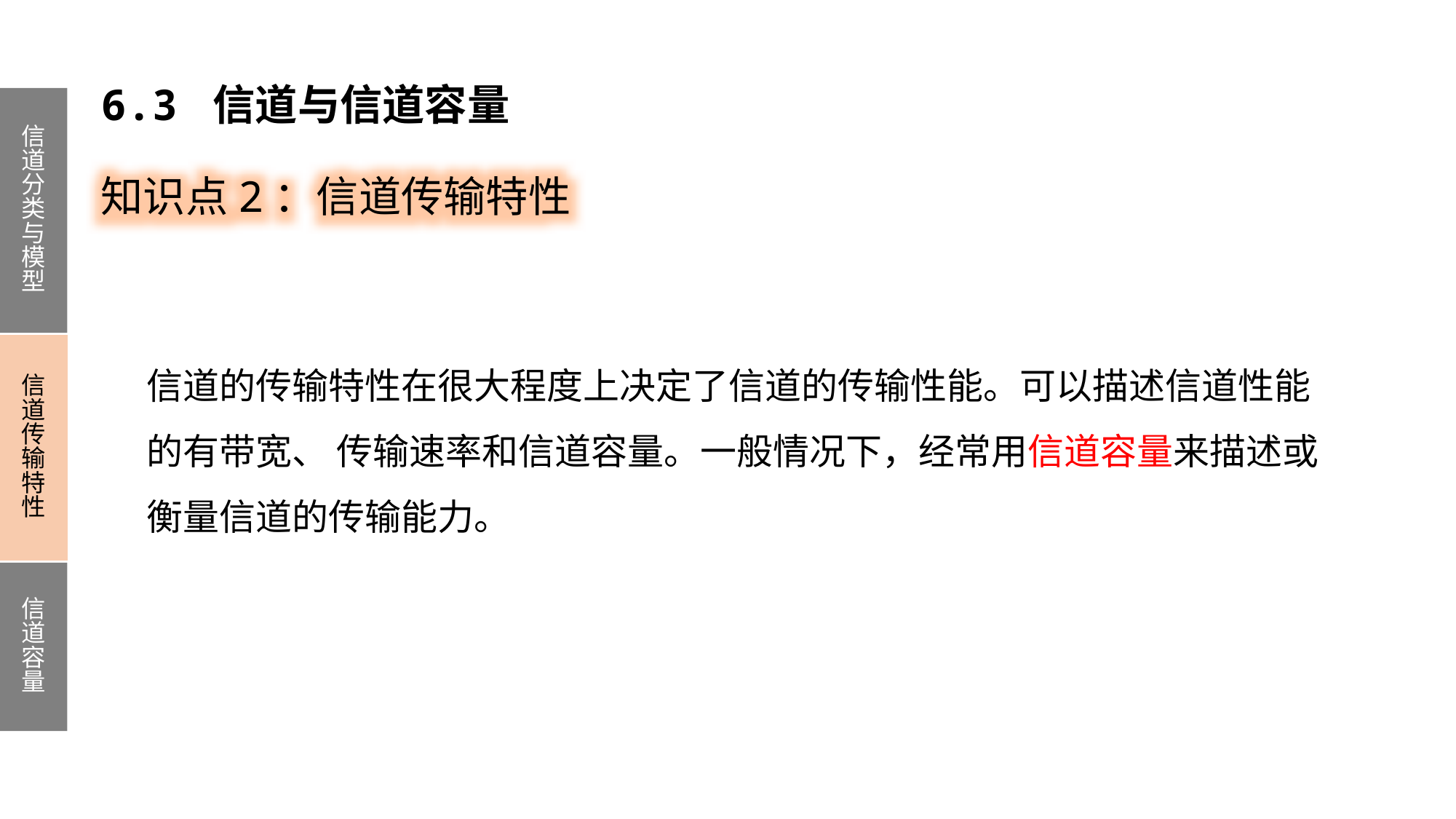

6.3 信道与信道容量
信道分类与模型
信道传输特性
信道容量
知识点2：信道传输特性
信道的传输特性在很大程度上决定了信道的传输性能。可以描述信道性能的有带宽、 传输速率和信道容量。一般情况下，经常用信道容量来描述或衡量信道的传输能力。